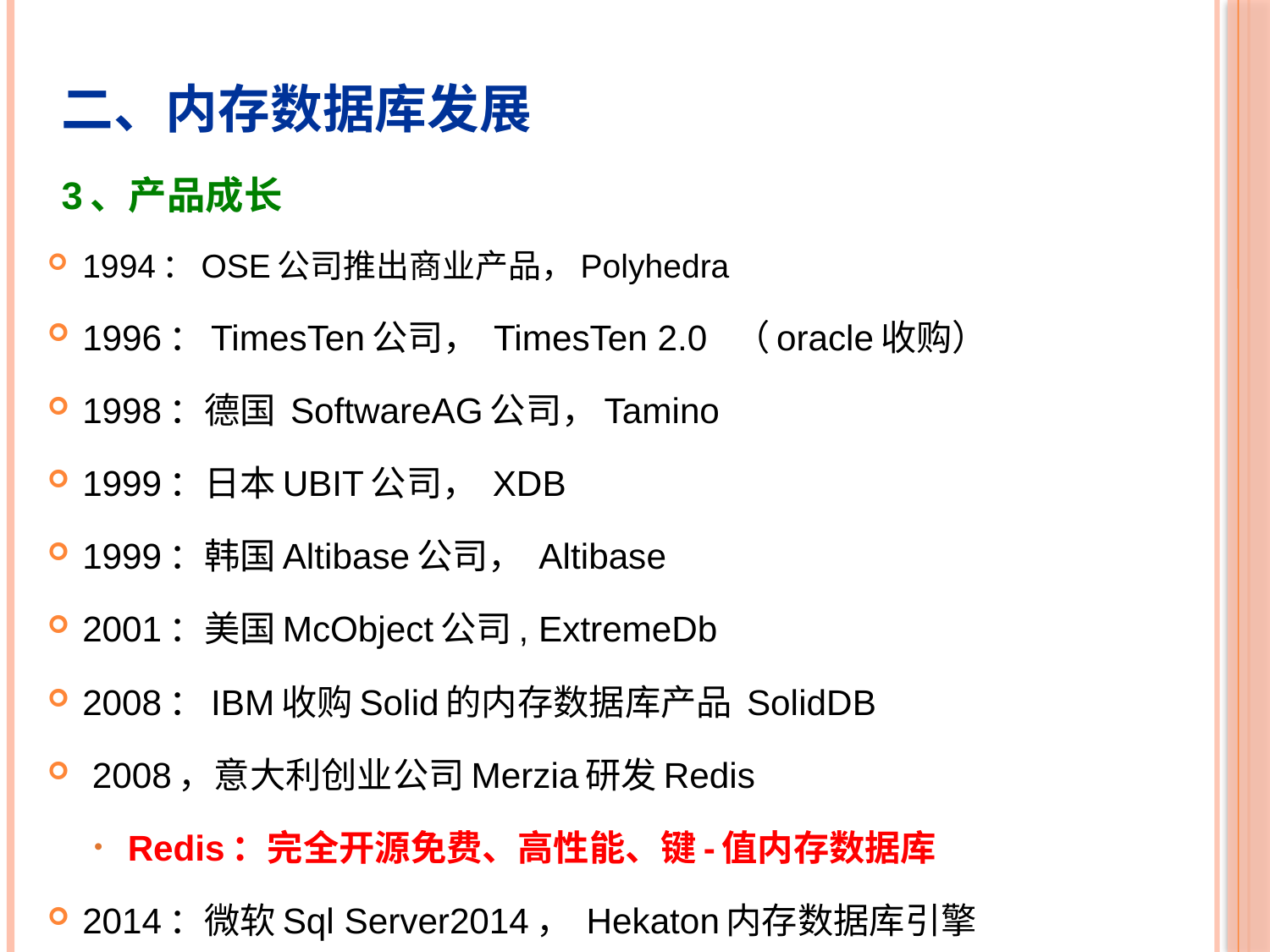

二、内存数据库发展
3、产品成长
1994：OSE公司推出商业产品，Polyhedra
1996：TimesTen公司， TimesTen 2.0  （oracle收购）
1998：德国 SoftwareAG公司，Tamino
1999：日本UBIT公司， XDB
1999：韩国Altibase公司， Altibase
2001：美国McObject公司, ExtremeDb
2008：IBM收购Solid的内存数据库产品 SolidDB
 2008，意大利创业公司Merzia研发Redis
Redis：完全开源免费、高性能、键-值内存数据库
2014：微软Sql Server2014， Hekaton内存数据库引擎